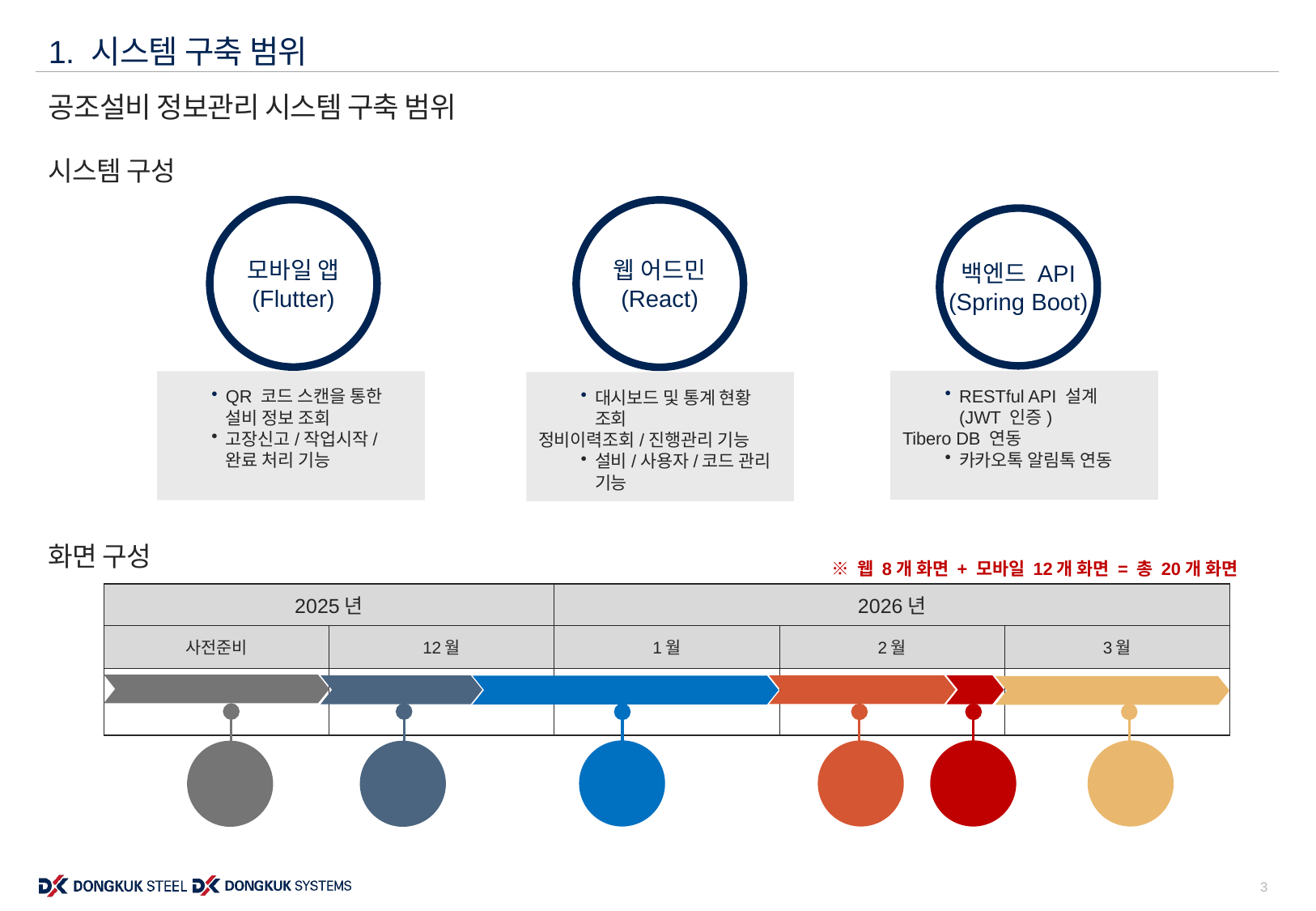

1. 시스템 구축 범위
# 공조설비 정보관리 시스템 구축 범위
시스템 구성
모바일 앱
(Flutter)
웹 어드민
(React)
백엔드 API
(Spring Boot)
RESTful API 설계 (JWT 인증)
Tibero DB 연동
카카오톡 알림톡 연동
QR 코드 스캔을 통한 설비 정보 조회
고장신고/작업시작/완료 처리 기능
대시보드 및 통계 현황 조회
정비이력조회/진행관리 기능
설비/사용자/코드 관리 기능
화면 구성
※ 웹 8개 화면 + 모바일 12개 화면 = 총 20개 화면
| 2025년 |  | 2026년 |  |  |
| --- | --- | --- | --- | --- |
| 사전준비 | 12월 | 1월 | 2월 | 3월 |
|  |  |  |  |  |

3